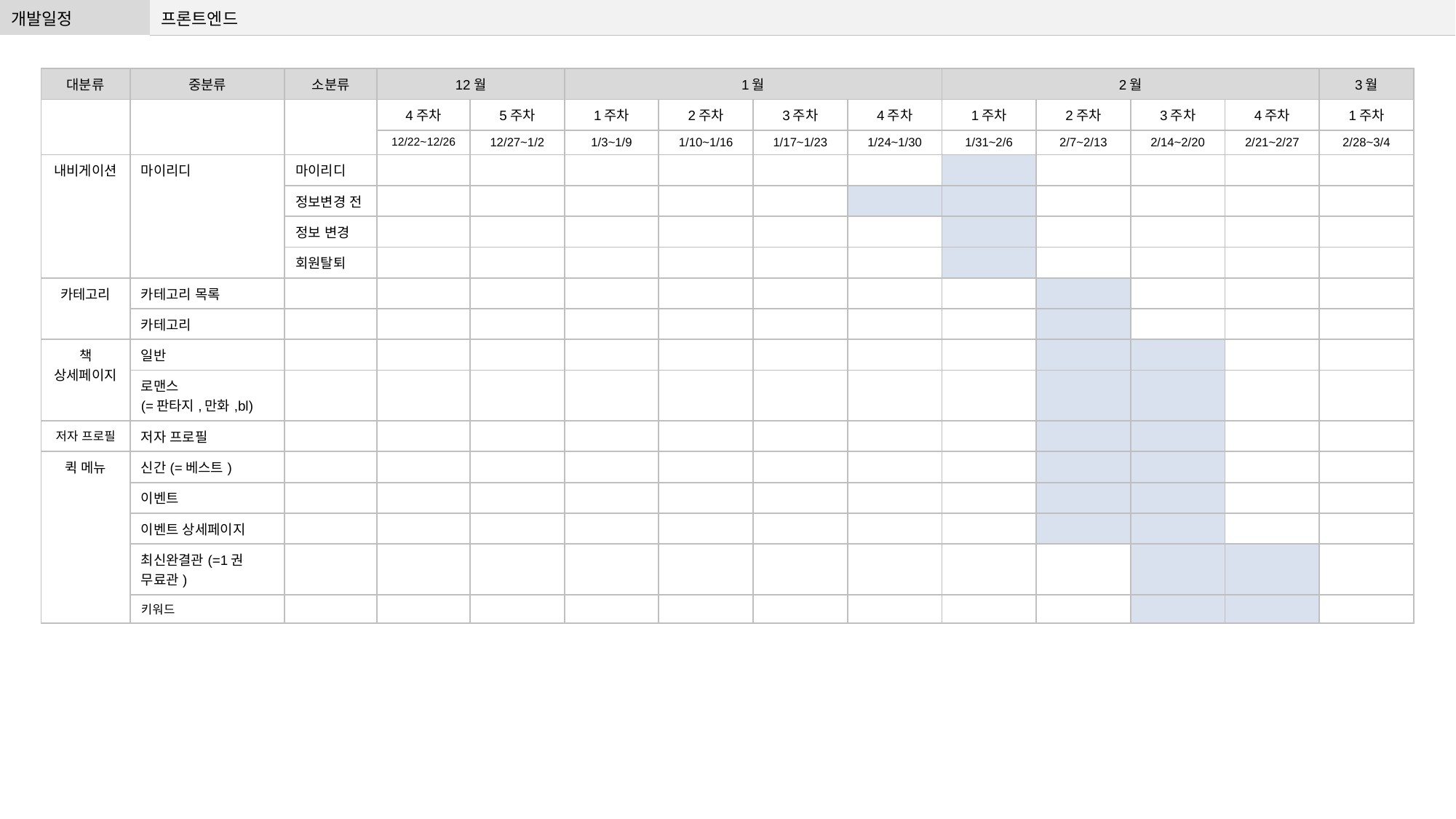

| 개발일정 | 프론트엔드 |
| --- | --- |
| 대분류 | 중분류 | 소분류 | 12월 |  | 1월 |  |  |  | 2월 |  |  |  | 3월 |
| --- | --- | --- | --- | --- | --- | --- | --- | --- | --- | --- | --- | --- | --- |
|  |  |  | 4주차 | 5주차 | 1주차 | 2주차 | 3주차 | 4주차 | 1주차 | 2주차 | 3주차 | 4주차 | 1주차 |
|  |  |  | 12/22~12/26 | 12/27~1/2 | 1/3~1/9 | 1/10~1/16 | 1/17~1/23 | 1/24~1/30 | 1/31~2/6 | 2/7~2/13 | 2/14~2/20 | 2/21~2/27 | 2/28~3/4 |
| 내비게이션 | 마이리디 | 마이리디 |  |  |  |  |  |  |  |  |  |  |  |
|  |  | 정보변경 전 |  |  |  |  |  |  |  |  |  |  |  |
|  |  | 정보 변경 |  |  |  |  |  |  |  |  |  |  |  |
|  |  | 회원탈퇴 |  |  |  |  |  |  |  |  |  |  |  |
| 카테고리 | 카테고리 목록 |  |  |  |  |  |  |  |  |  |  |  |  |
|  | 카테고리 |  |  |  |  |  |  |  |  |  |  |  |  |
| 책 상세페이지 | 일반 |  |  |  |  |  |  |  |  |  |  |  |  |
|  | 로맨스 (=판타지,만화,bl) |  |  |  |  |  |  |  |  |  |  |  |  |
| 저자 프로필 | 저자 프로필 |  |  |  |  |  |  |  |  |  |  |  |  |
| 퀵 메뉴 | 신간(=베스트) |  |  |  |  |  |  |  |  |  |  |  |  |
|  | 이벤트 |  |  |  |  |  |  |  |  |  |  |  |  |
|  | 이벤트 상세페이지 |  |  |  |  |  |  |  |  |  |  |  |  |
|  | 최신완결관(=1권 무료관) |  |  |  |  |  |  |  |  |  |  |  |  |
|  | 키워드 |  |  |  |  |  |  |  |  |  |  |  |  |